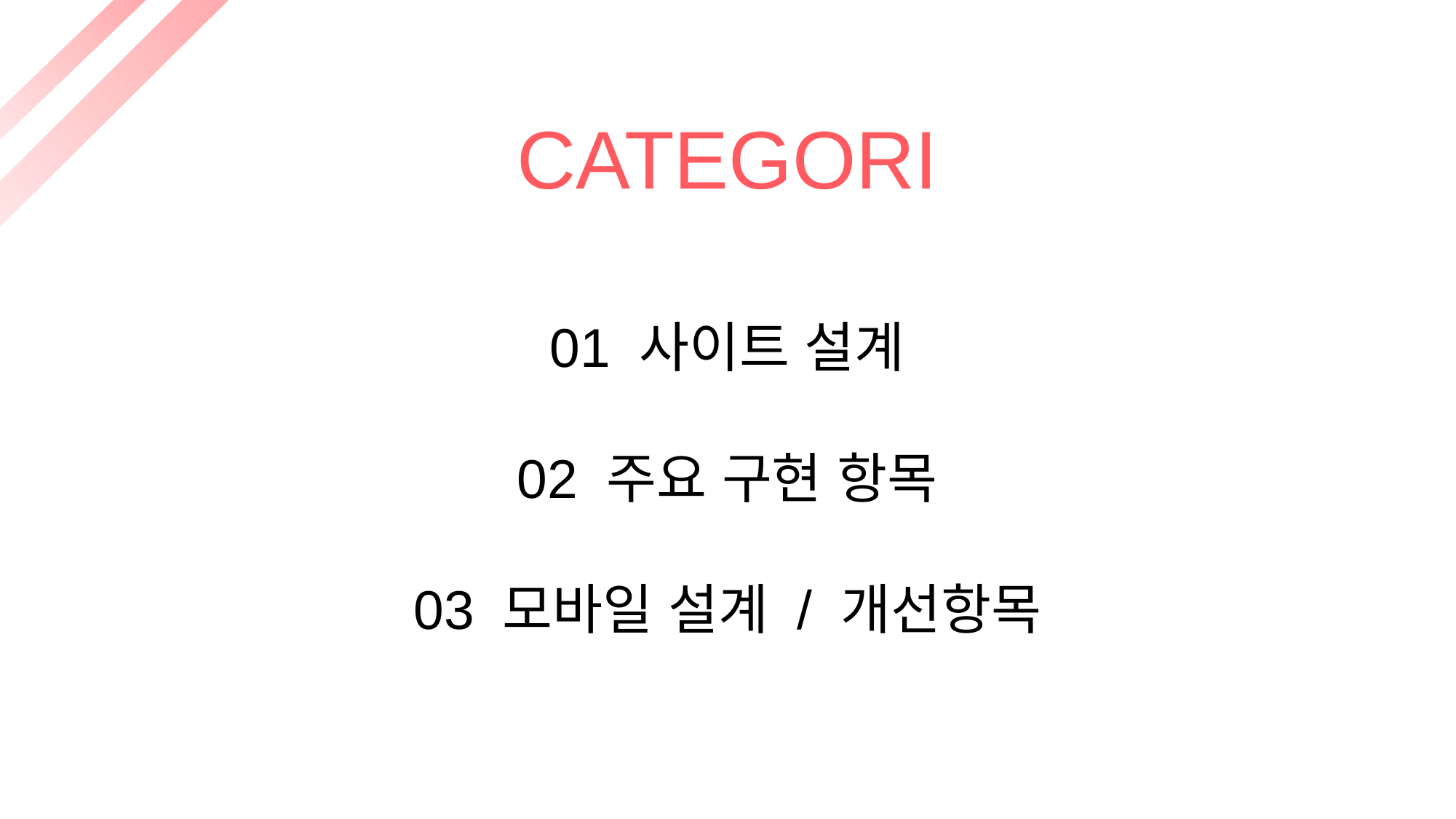

CATEGORI
01 사이트 설계
02 주요 구현 항목
03 모바일 설계 / 개선항목